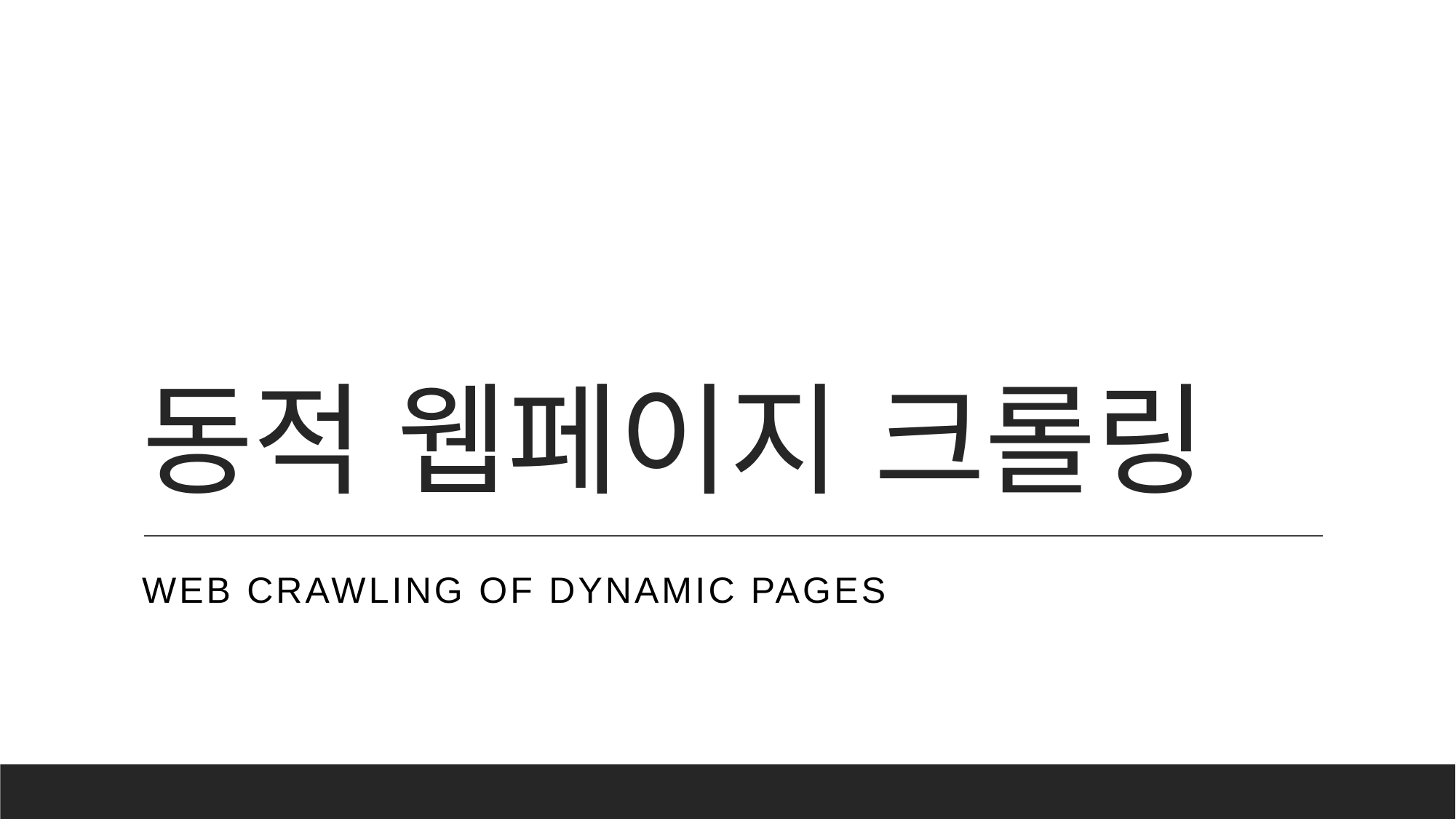

# 동적 웹페이지 크롤링
Web Crawling of Dynamic Pages